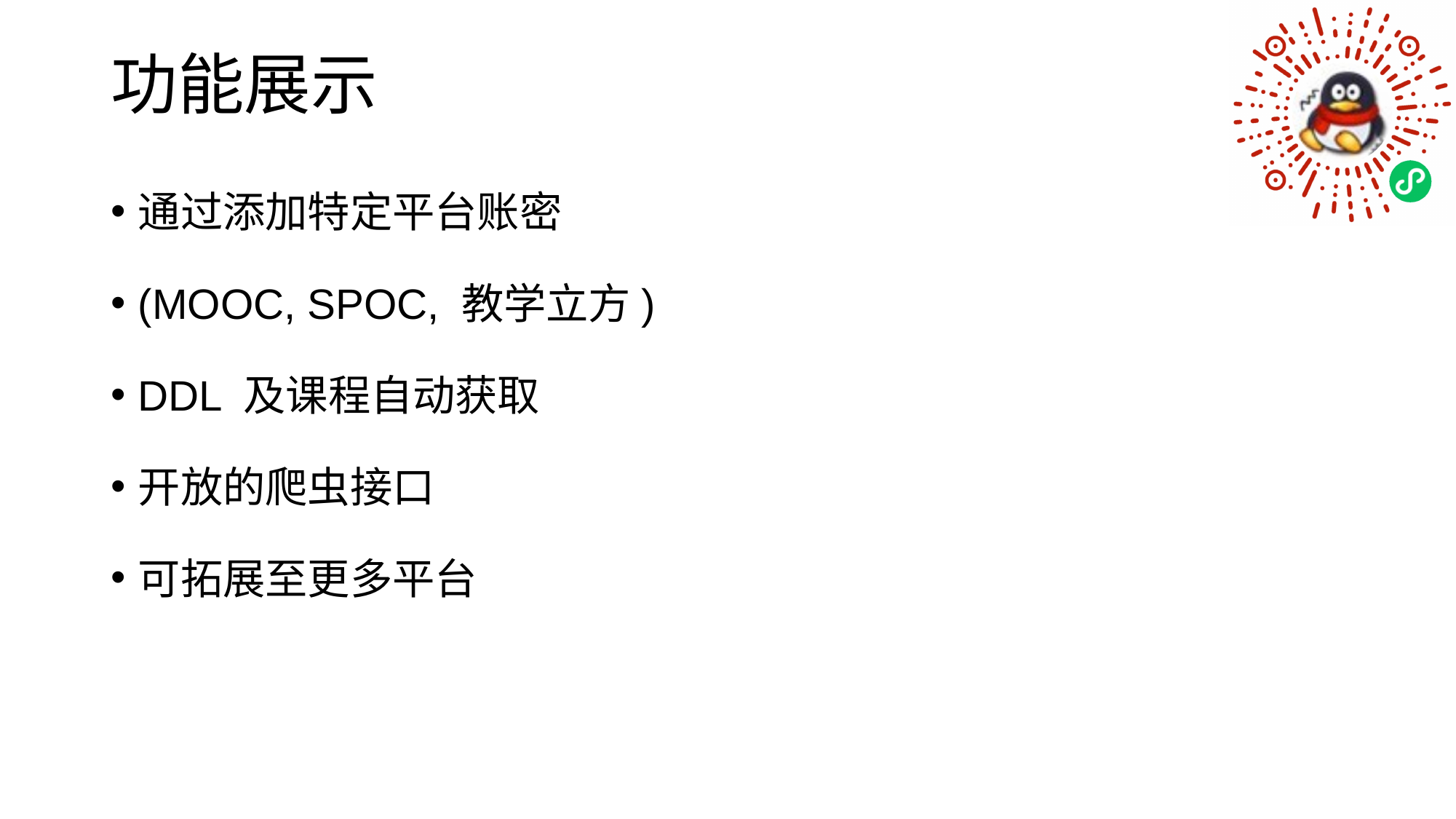

# 功能展示
通过添加特定平台账密
(MOOC, SPOC, 教学立方)
DDL 及课程自动获取
开放的爬虫接口
可拓展至更多平台